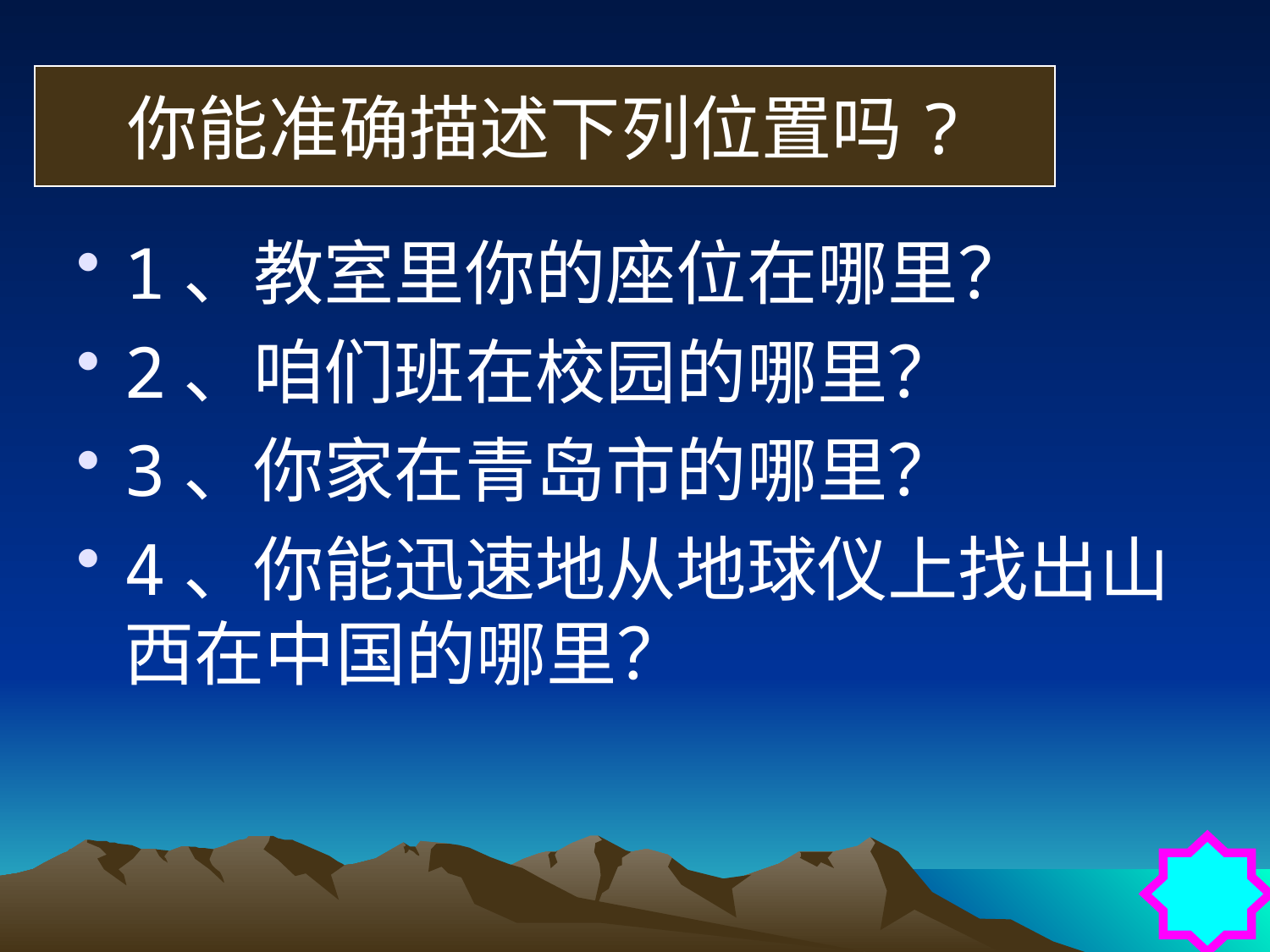

你能准确描述下列位置吗?
1、教室里你的座位在哪里？
2、咱们班在校园的哪里？
3、你家在青岛市的哪里？
4、你能迅速地从地球仪上找出山西在中国的哪里？